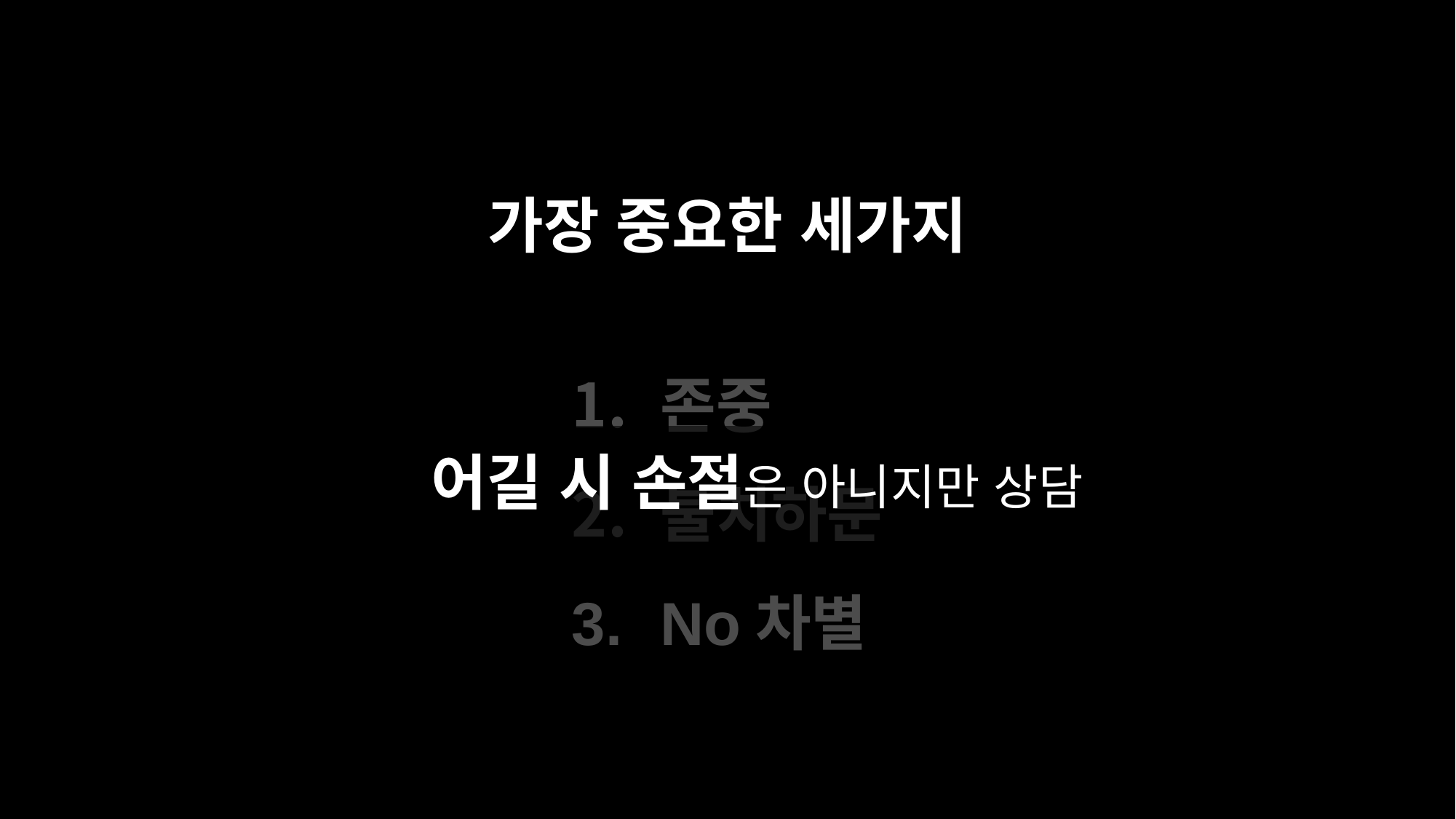

가장 중요한 세가지

존중
불치하문
No차별

어길 시 손절은 아니지만 상담